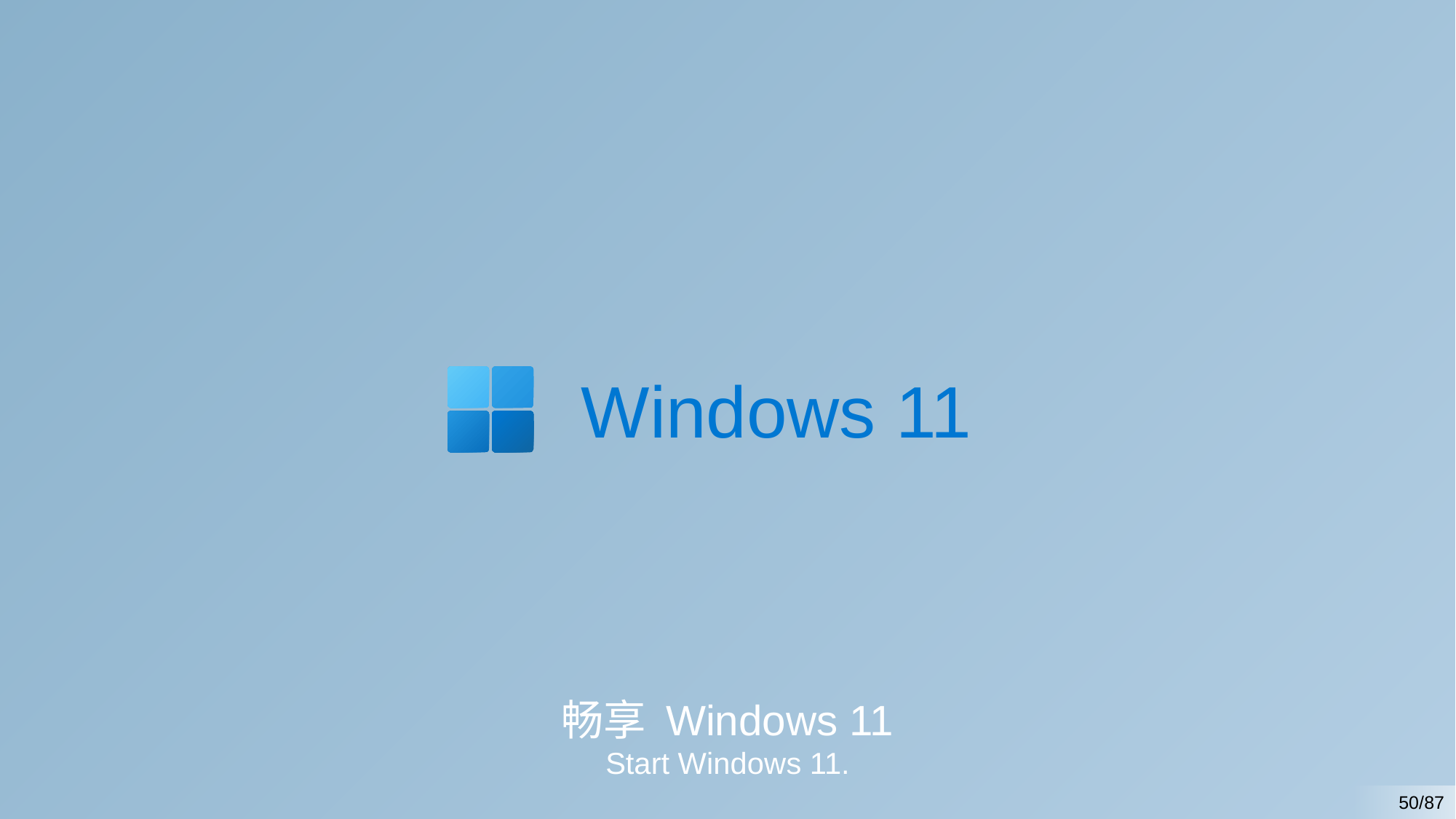

Windows 11

畅享 Windows 11
Start Windows 11.